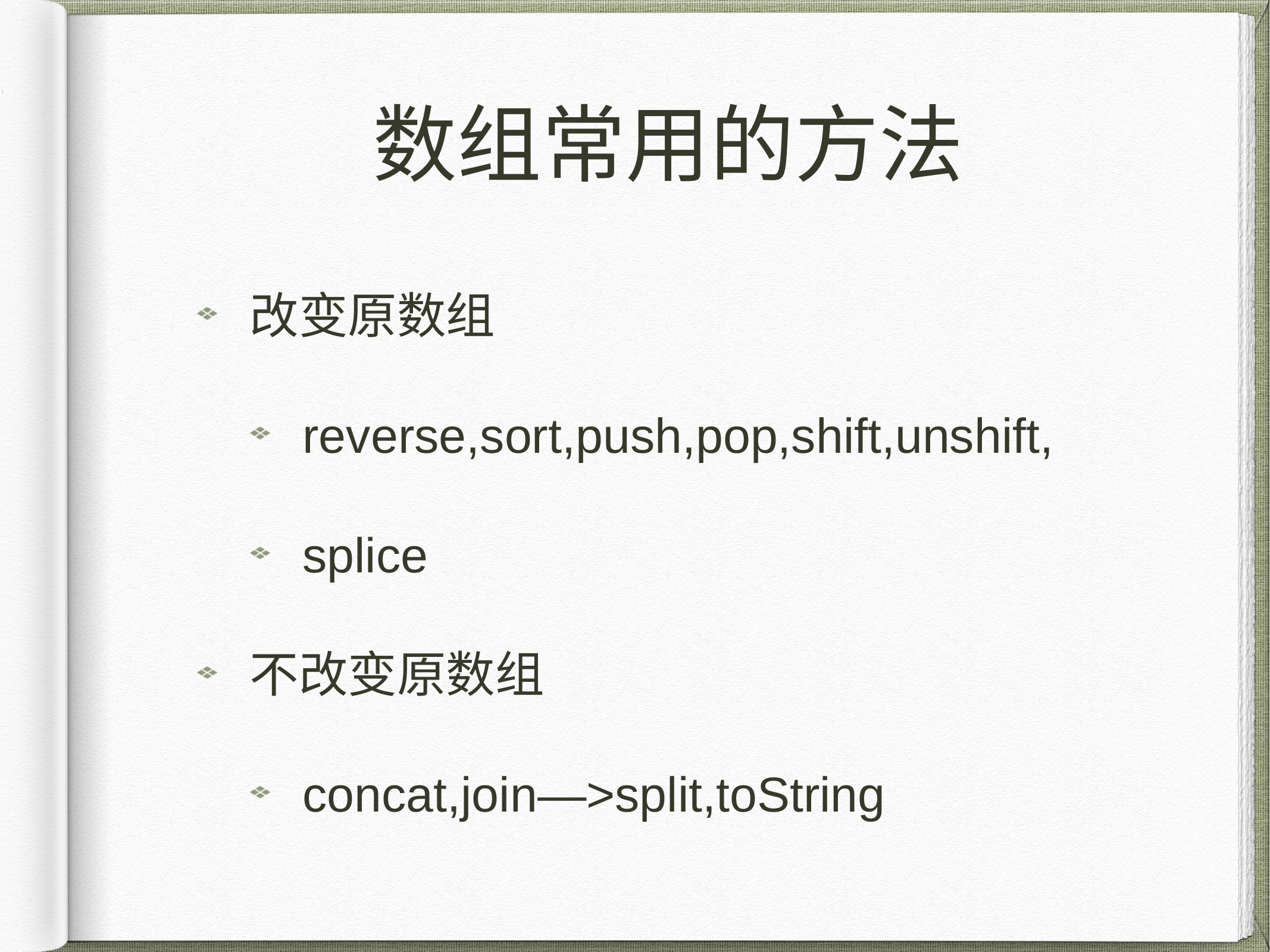

# 数组常用的方法
改变原数组
reverse,sort,push,pop,shift,unshift,
splice
不改变原数组
concat,join—>split,toString